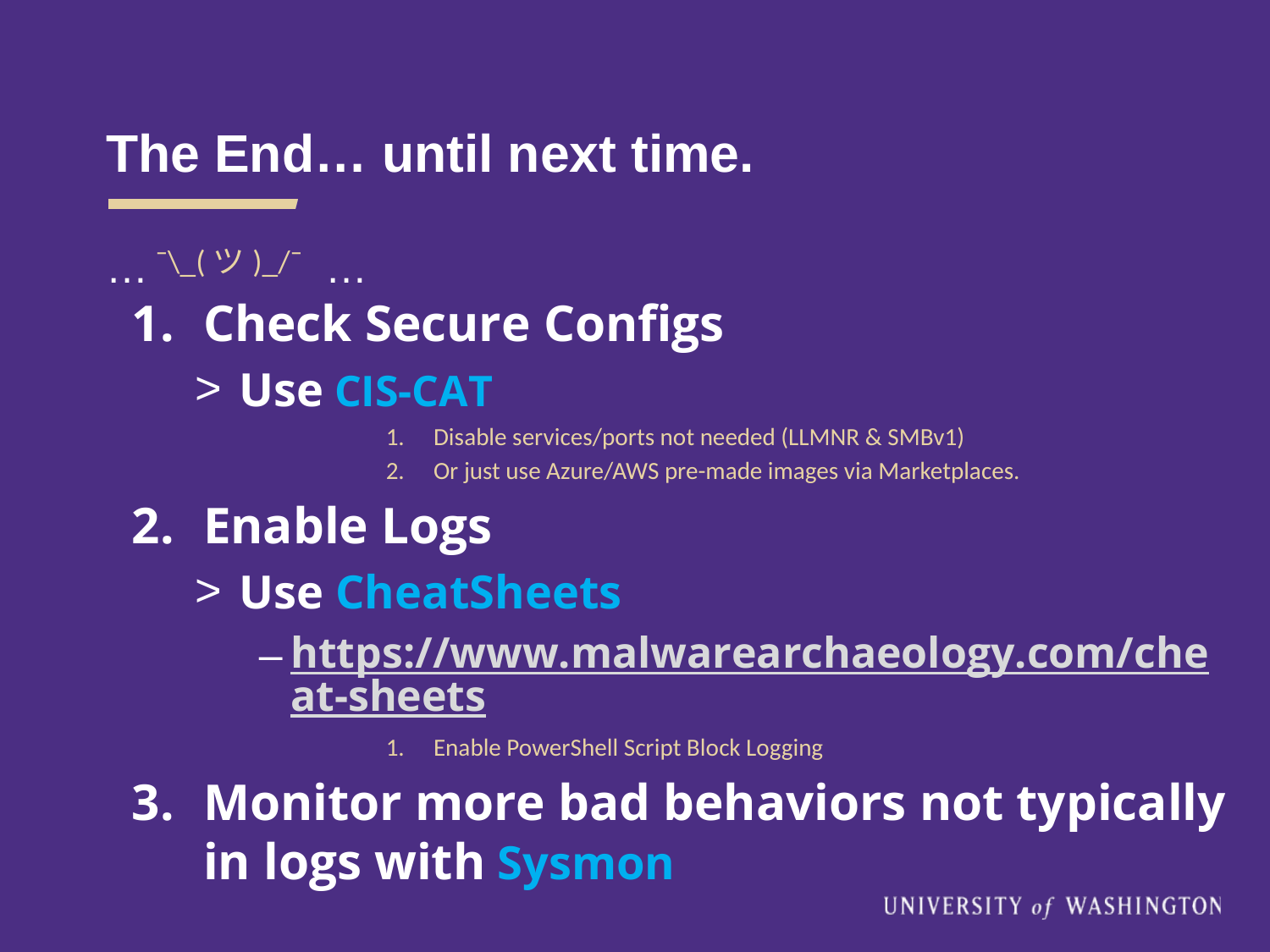

# The End… until next time.
¯\_(ツ)_/¯
…               …
Check Secure Configs
 Use CIS-CAT
Disable services/ports not needed (LLMNR & SMBv1)
Or just use Azure/AWS pre-made images via Marketplaces.
Enable Logs
 Use CheatSheets
https://www.malwarearchaeology.com/cheat-sheets
Enable PowerShell Script Block Logging
Monitor more bad behaviors not typically in logs with Sysmon